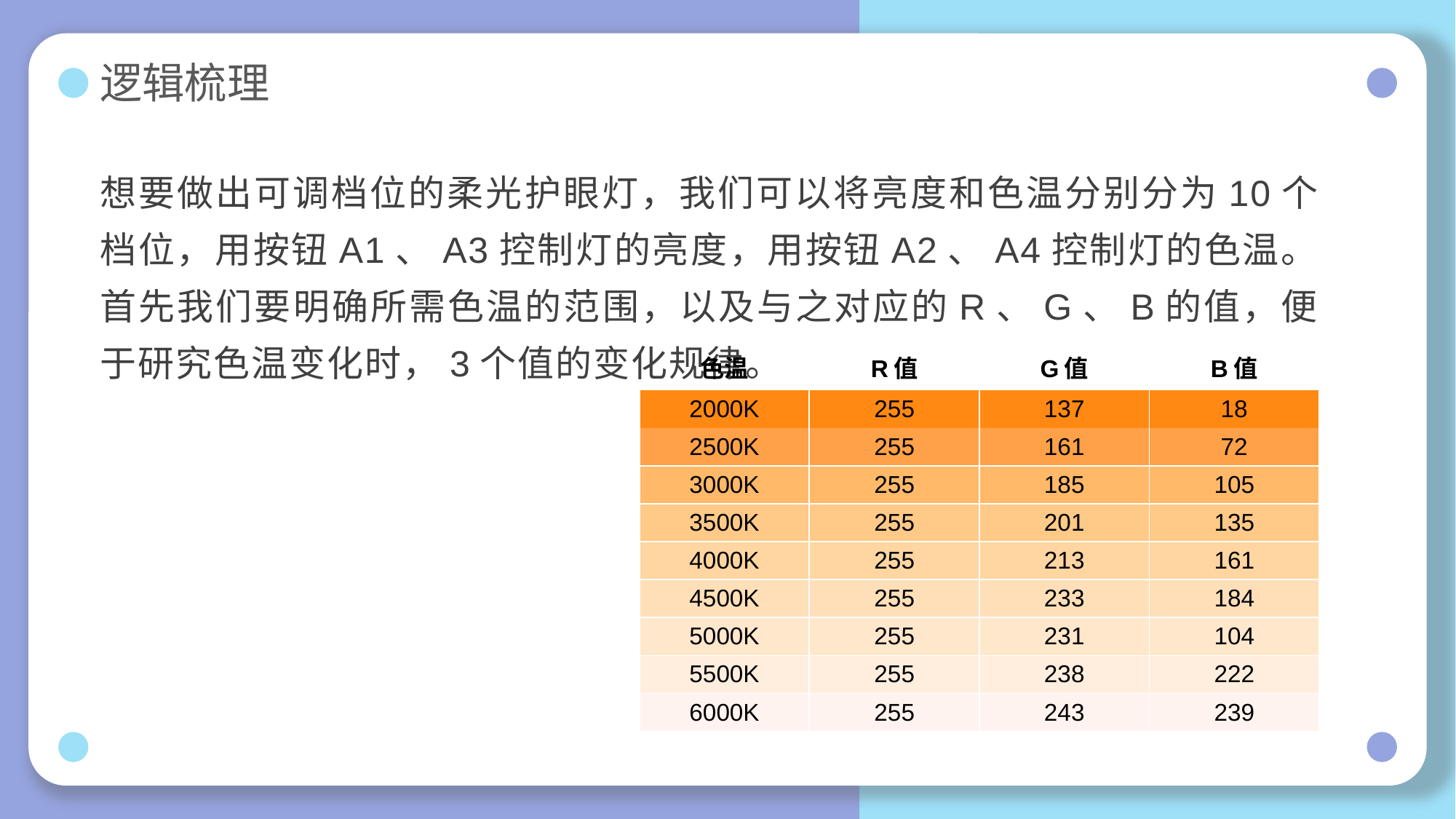

# 逻辑梳理
想要做出可调档位的柔光护眼灯，我们可以将亮度和色温分别分为10个档位，用按钮A1、A3控制灯的亮度，用按钮A2、A4控制灯的色温。首先我们要明确所需色温的范围，以及与之对应的R、G、B的值，便于研究色温变化时，3个值的变化规律。
| 色温 | R值 | G值 | B值 |
| --- | --- | --- | --- |
| 2000K | 255 | 137 | 18 |
| 2500K | 255 | 161 | 72 |
| 3000K | 255 | 185 | 105 |
| 3500K | 255 | 201 | 135 |
| 4000K | 255 | 213 | 161 |
| 4500K | 255 | 233 | 184 |
| 5000K | 255 | 231 | 104 |
| 5500K | 255 | 238 | 222 |
| 6000K | 255 | 243 | 239 |